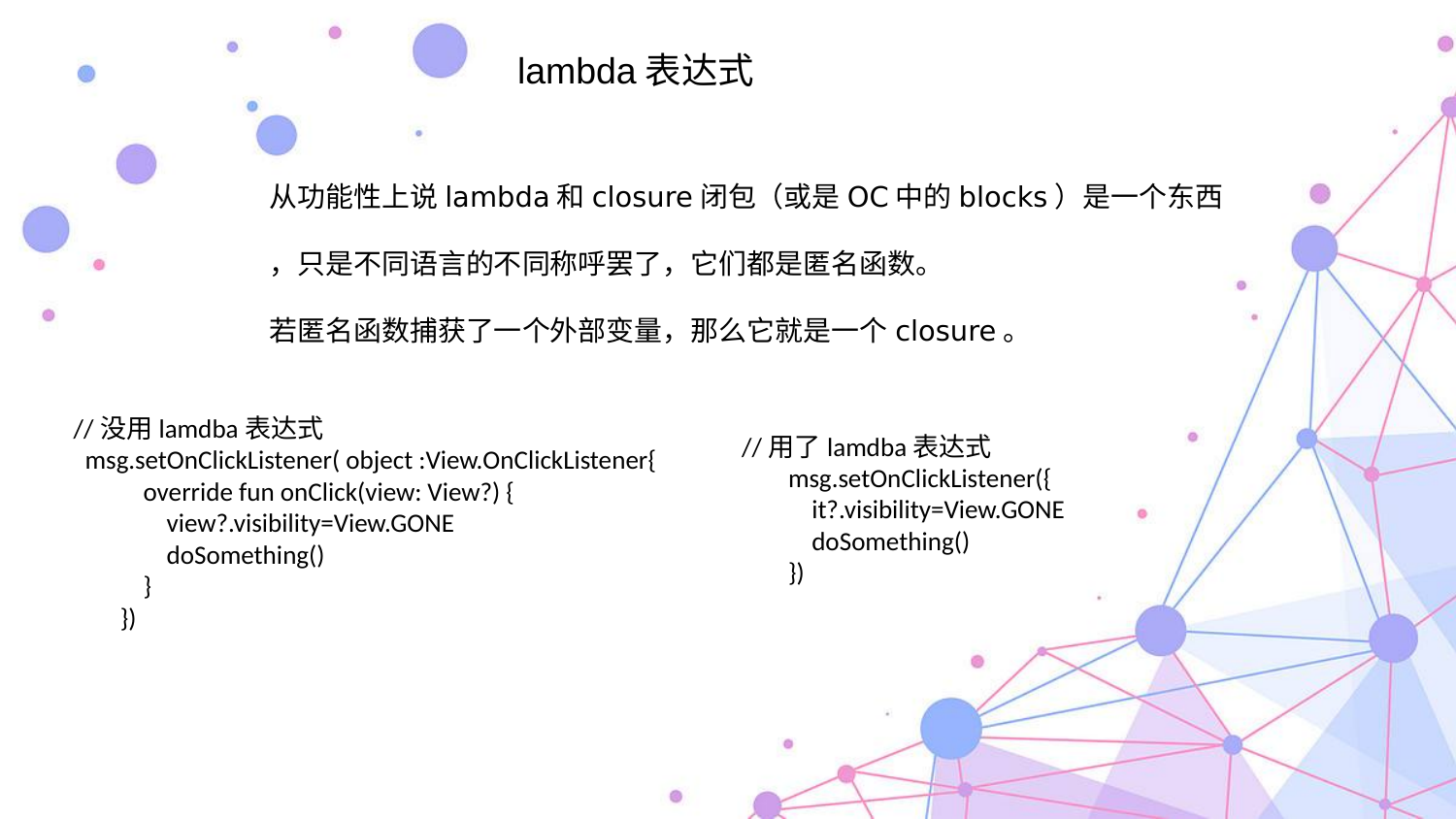

lambda表达式
从功能性上说lambda和closure闭包（或是OC中的blocks）是一个东西
，只是不同语言的不同称呼罢了，它们都是匿名函数。
若匿名函数捕获了一个外部变量，那么它就是一个closure。

//用了lamdba表达式
        msg.setOnClickListener({
            it?.visibility=View.GONE
            doSomething()
        })
//没用lamdba表达式
  msg.setOnClickListener( object :View.OnClickListener{
            override fun onClick(view: View?) {
                view?.visibility=View.GONE
                doSomething()
            }
        })